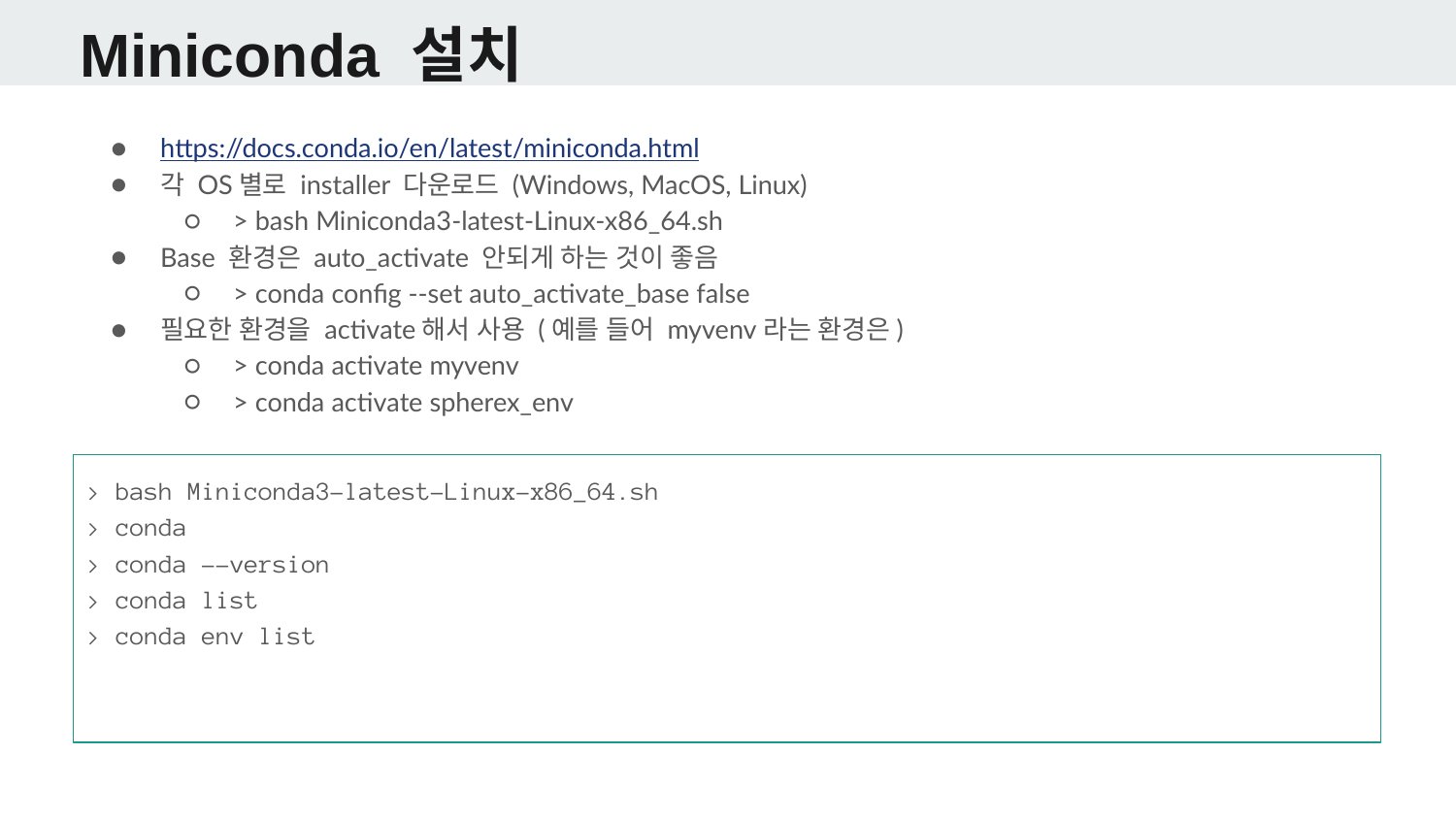

# Miniconda 설치
https://docs.conda.io/en/latest/miniconda.html
각 OS별로 installer 다운로드 (Windows, MacOS, Linux)
> bash Miniconda3-latest-Linux-x86_64.sh
Base 환경은 auto_activate 안되게 하는 것이 좋음
> conda config --set auto_activate_base false
필요한 환경을 activate해서 사용 (예를 들어 myvenv라는 환경은)
> conda activate myvenv
> conda activate spherex_env
> bash Miniconda3-latest-Linux-x86_64.sh
> conda
> conda --version
> conda list
> conda env list